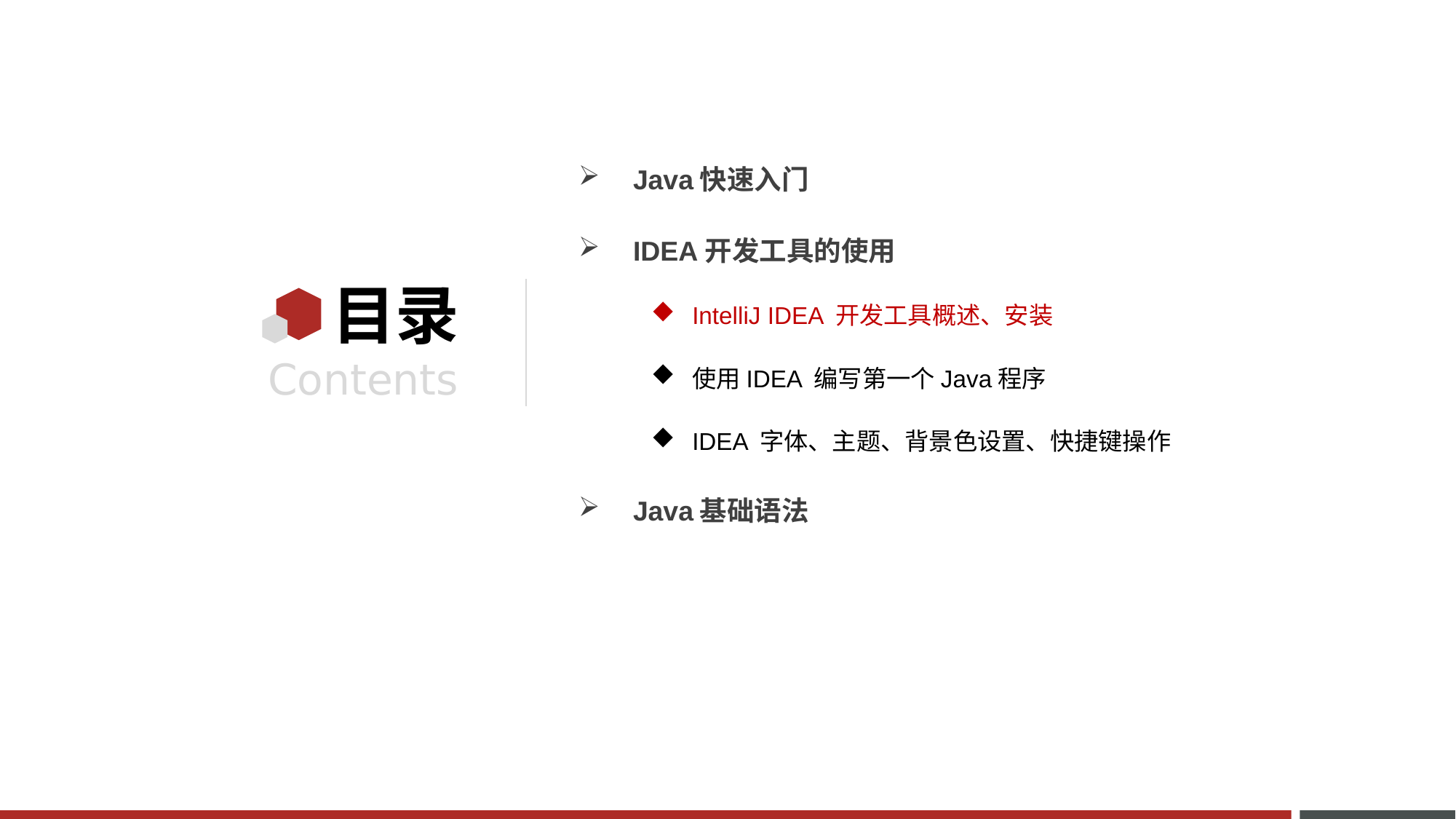

Java快速入门
IDEA开发工具的使用
IntelliJ IDEA 开发工具概述、安装
使用IDEA 编写第一个Java程序
IDEA 字体、主题、背景色设置、快捷键操作
Java基础语法